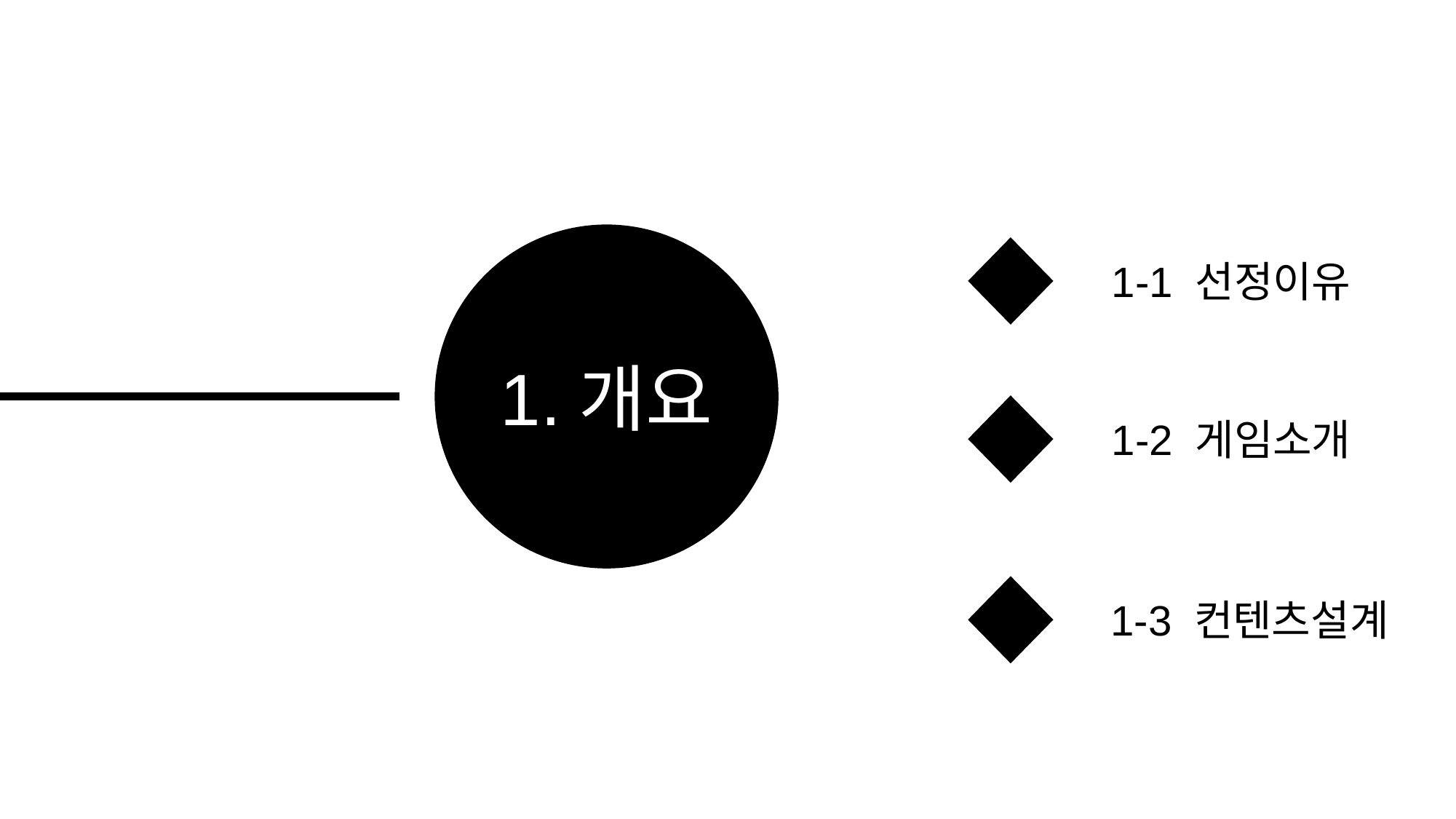

1.개요

1-1 선정이유

1-2 게임소개

1-3 컨텐츠설계